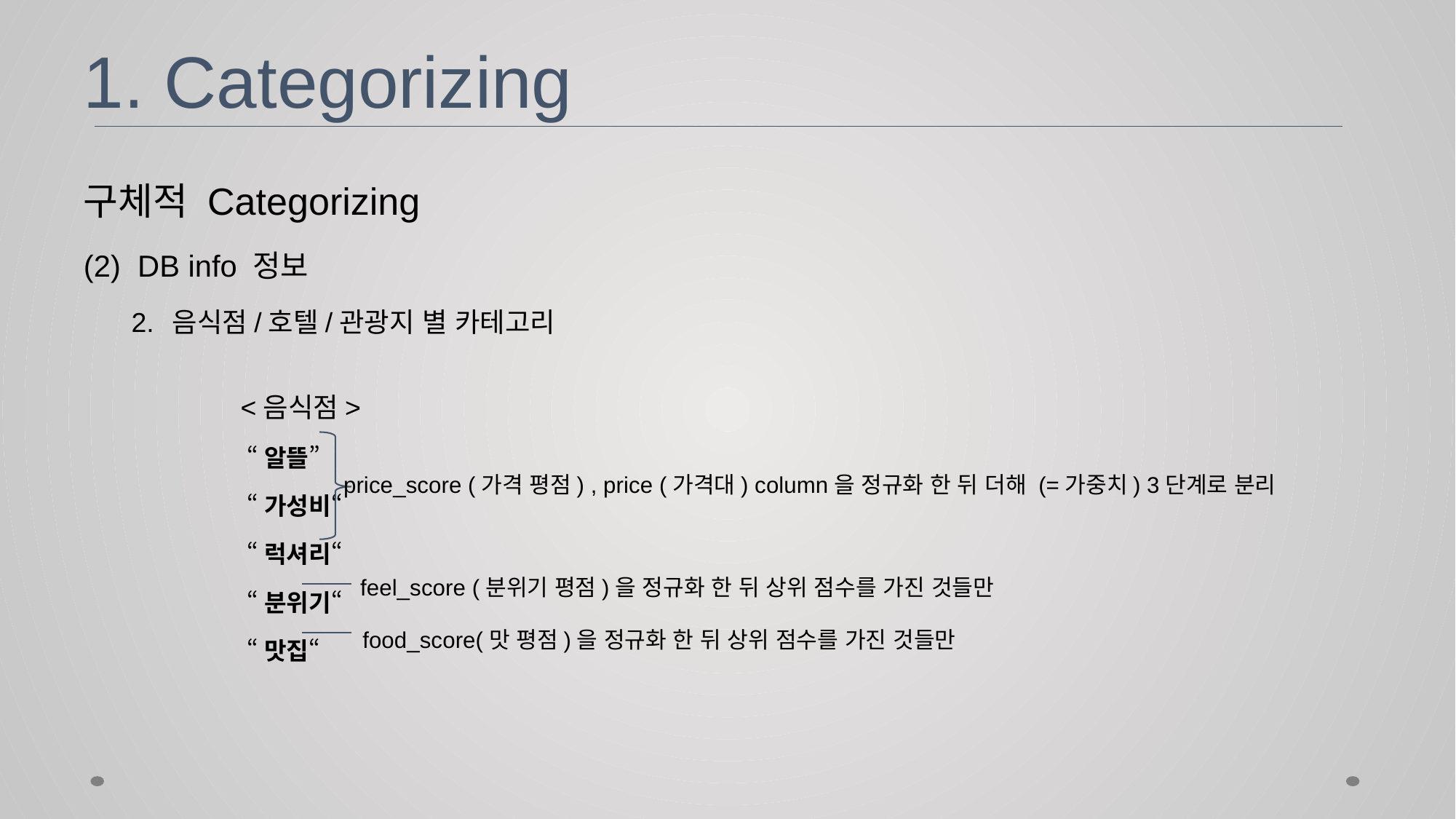

# 1. Categorizing
구체적 Categorizing
(2)  DB info 정보
음식점/호텔/관광지 별 카테고리

	<음식점>
	 “알뜰”
	 “가성비“
	 “럭셔리“
	 “분위기“
	 “맛집“

price_score (가격 평점) , price (가격대) column을 정규화 한 뒤 더해 (=가중치) 3단계로 분리
feel_score (분위기 평점)을 정규화 한 뒤 상위 점수를 가진 것들만
food_score(맛 평점)을 정규화 한 뒤 상위 점수를 가진 것들만